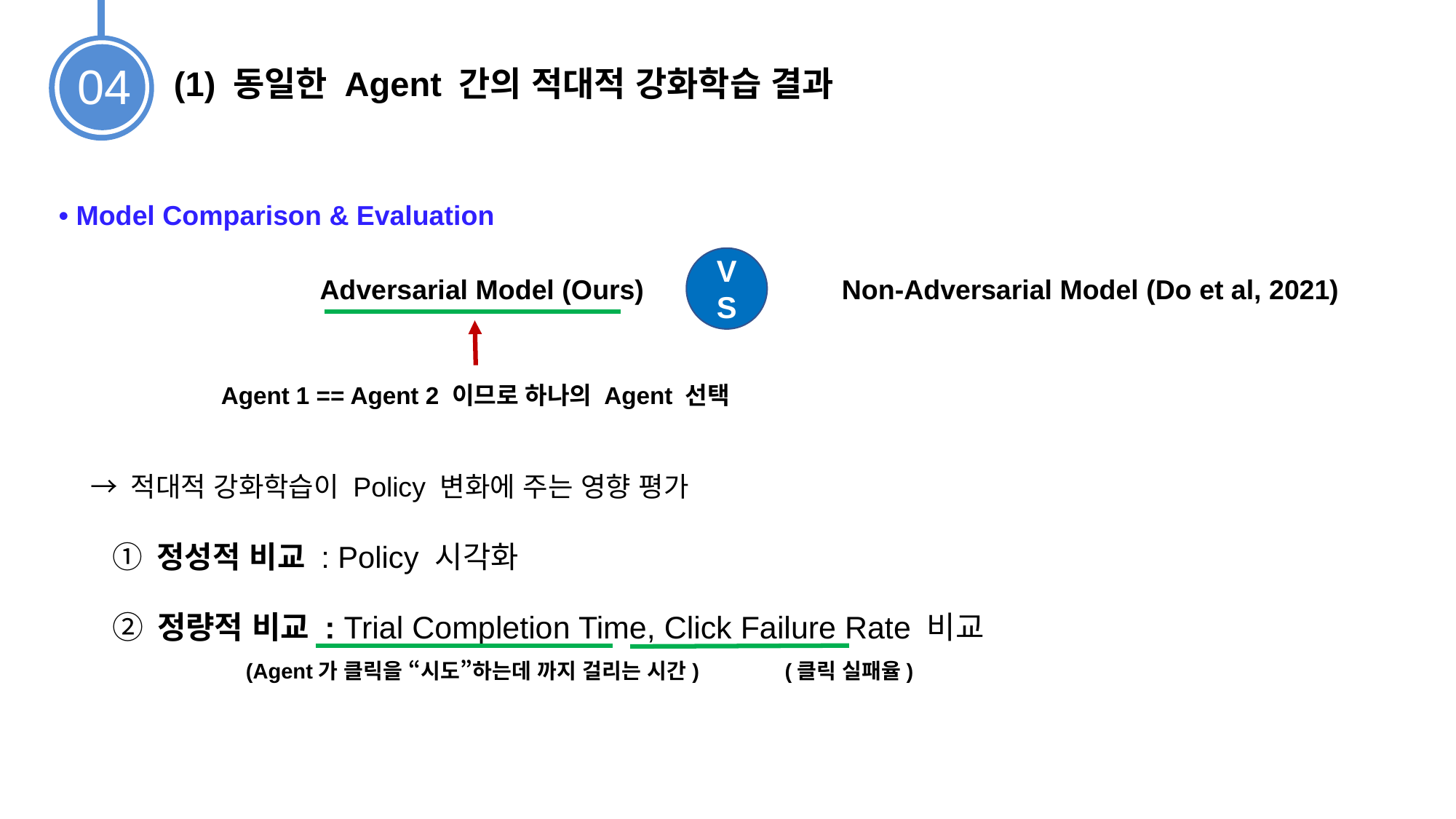

04
(1) 동일한 Agent 간의 적대적 강화학습 결과
• Model Comparison & Evaluation
VS
                 Adversarial Model (Ours)                          Non-Adversarial Model (Do et al, 2021)
Agent 1 == Agent 2 이므로 하나의 Agent 선택
→ 적대적 강화학습이 Policy 변화에 주는 영향 평가
① 정성적 비교 : Policy 시각화
② 정량적 비교 : Trial Completion Time, Click Failure Rate 비교
(Agent가 클릭을 “시도”하는데 까지 걸리는 시간)
(클릭 실패율)